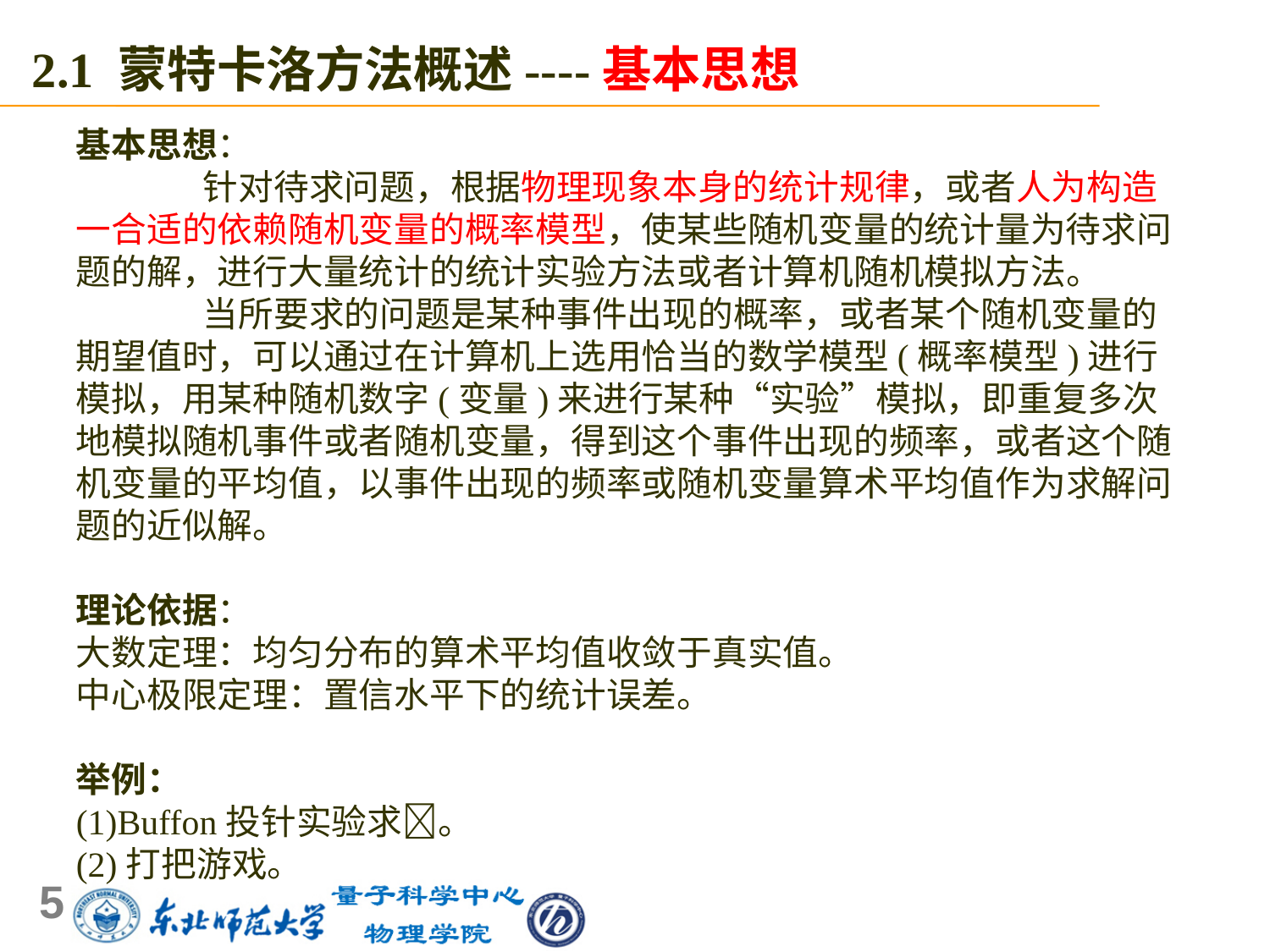

2.1 蒙特卡洛方法概述----基本思想

基本思想：
	针对待求问题，根据物理现象本身的统计规律，或者人为构造一合适的依赖随机变量的概率模型，使某些随机变量的统计量为待求问题的解，进行大量统计的统计实验方法或者计算机随机模拟方法。
	当所要求的问题是某种事件出现的概率，或者某个随机变量的期望值时，可以通过在计算机上选用恰当的数学模型(概率模型)进行模拟，用某种随机数字(变量)来进行某种“实验”模拟，即重复多次地模拟随机事件或者随机变量，得到这个事件出现的频率，或者这个随机变量的平均值，以事件出现的频率或随机变量算术平均值作为求解问题的近似解。

理论依据：
大数定理：均匀分布的算术平均值收敛于真实值。
中心极限定理：置信水平下的统计误差。

举例：
(1)Buffon投针实验求π。
(2)打把游戏。
5